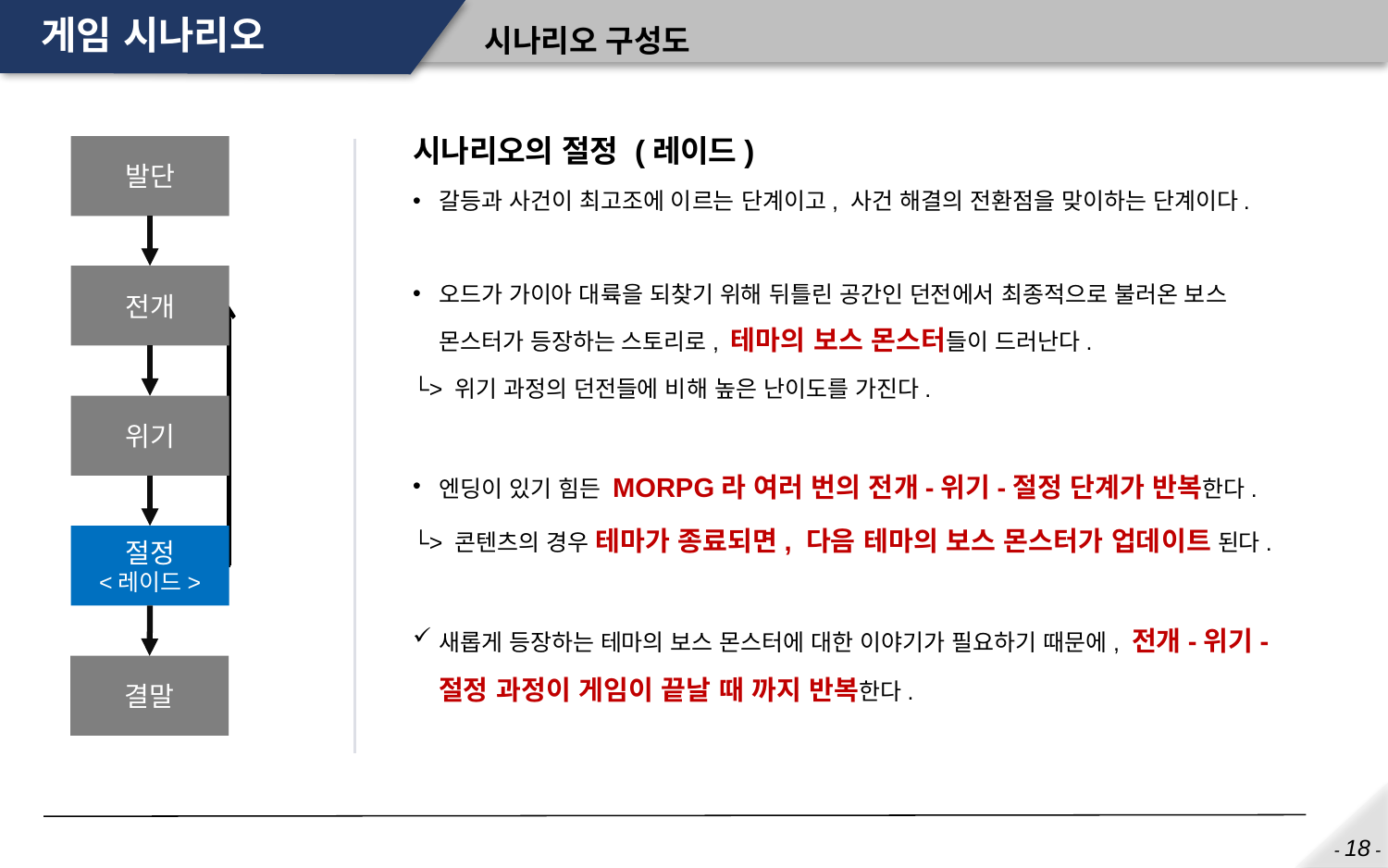

# 게임 시나리오
시나리오 구성도
시나리오의 절정 (레이드)
갈등과 사건이 최고조에 이르는 단계이고, 사건 해결의 전환점을 맞이하는 단계이다.

오드가 가이아 대륙을 되찾기 위해 뒤틀린 공간인 던전에서 최종적으로 불러온 보스 몬스터가 등장하는 스토리로, 테마의 보스 몬스터들이 드러난다.
└> 위기 과정의 던전들에 비해 높은 난이도를 가진다.

엔딩이 있기 힘든 MORPG라 여러 번의 전개-위기-절정 단계가 반복한다.
└> 콘텐츠의 경우 테마가 종료되면, 다음 테마의 보스 몬스터가 업데이트 된다.

새롭게 등장하는 테마의 보스 몬스터에 대한 이야기가 필요하기 때문에, 전개-위기-절정 과정이 게임이 끝날 때 까지 반복한다.

발단
전개
위기
절정
<레이드>
결말